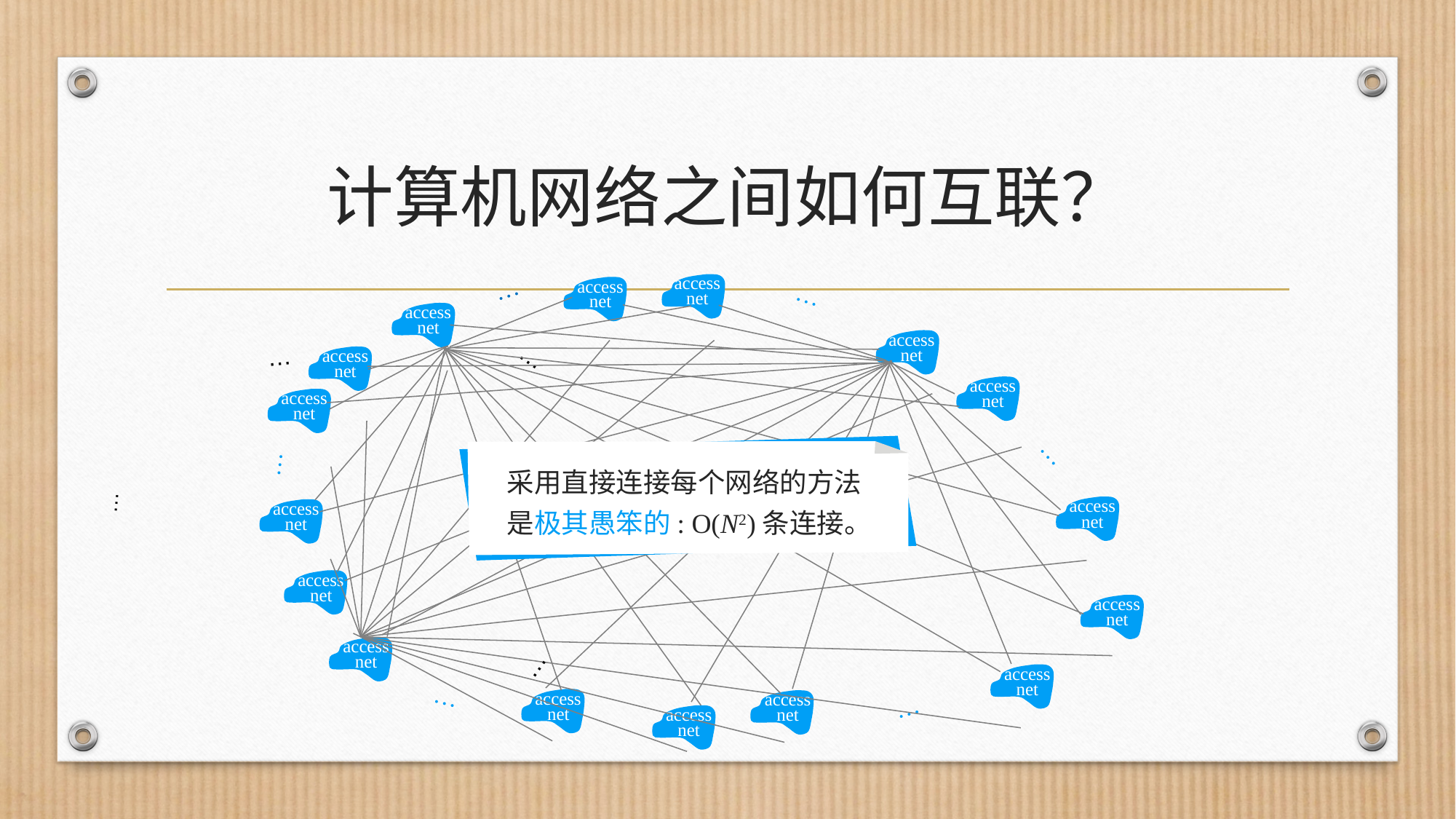

# 计算机网络之间如何互联？
…
access
net

…
access
net

access
net

access
net

access
net

access
net

access
net

…
…
access
net

access
net

access
net

access
net

access
net

access
net

access
net

access
net

…
…
access
net

…
…
…
…
…

采用直接连接每个网络的方法是极其愚笨的: O(N2)条连接。